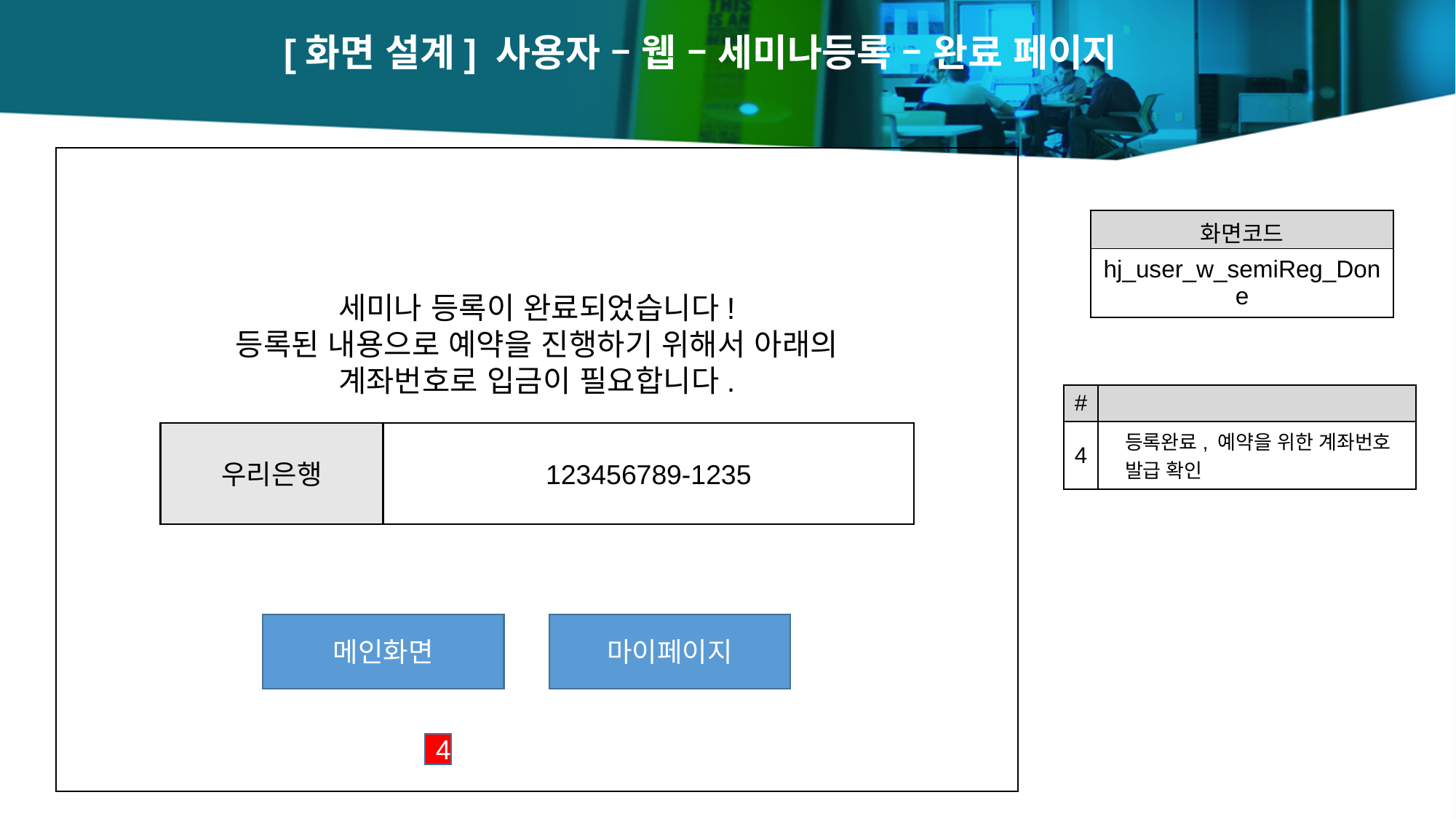

[화면 설계] 사용자 – 웹 – 세미나등록 – 완료 페이지

| 화면코드 |
| --- |
| hj\_user\_w\_semiReg\_Done |
세미나 등록이 완료되었습니다!
등록된 내용으로 예약을 진행하기 위해서 아래의 계좌번호로 입금이 필요합니다.
| # |  |
| --- | --- |
| 4 | 등록완료, 예약을 위한 계좌번호 발급 확인 |
우리은행
123456789-1235
메인화면
마이페이지
4